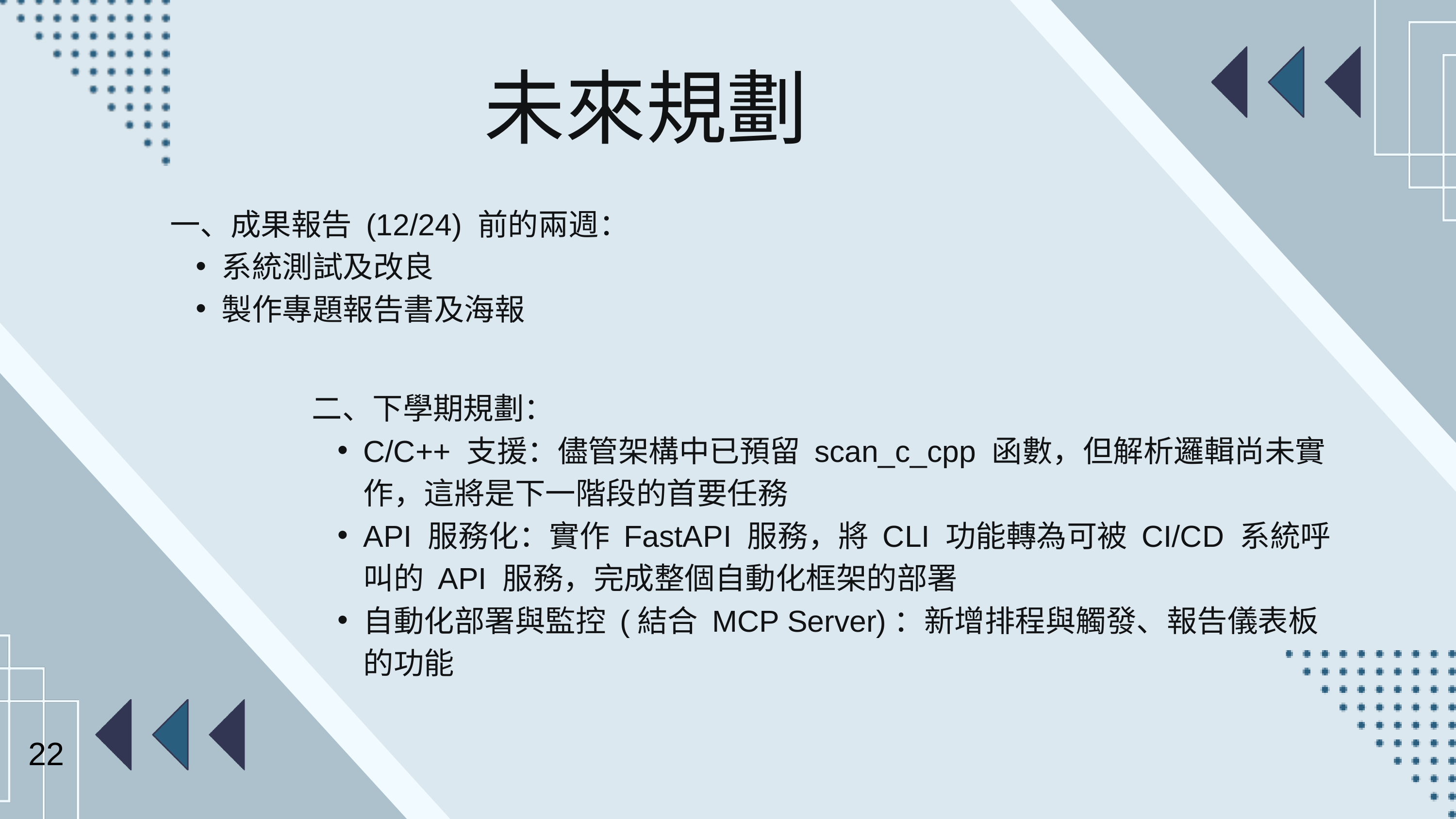

未來規劃
一、成果報告 (12/24) 前的兩週：
系統測試及改良
製作專題報告書及海報
二、下學期規劃：
C/C++ 支援：儘管架構中已預留 scan_c_cpp 函數，但解析邏輯尚未實作，這將是下一階段的首要任務
API 服務化：實作 FastAPI 服務，將 CLI 功能轉為可被 CI/CD 系統呼叫的 API 服務，完成整個自動化框架的部署
自動化部署與監控 (結合 MCP Server)：新增排程與觸發、報告儀表板的功能

22